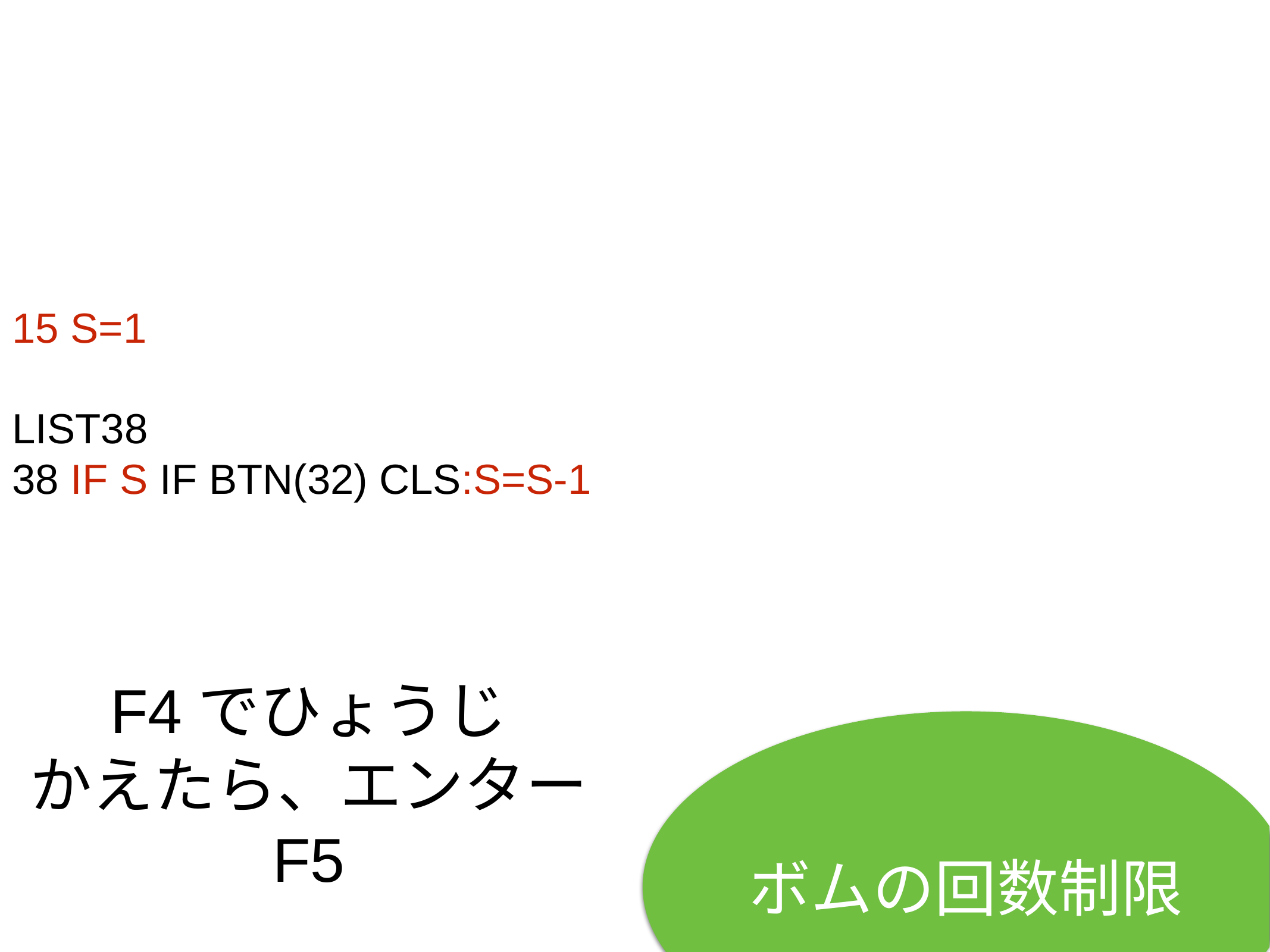

15 S=1

LIST38
38 IF S IF BTN(32) CLS:S=S-1
# F4でひょうじ
かえたら、エンター
F5
ボムの回数制限